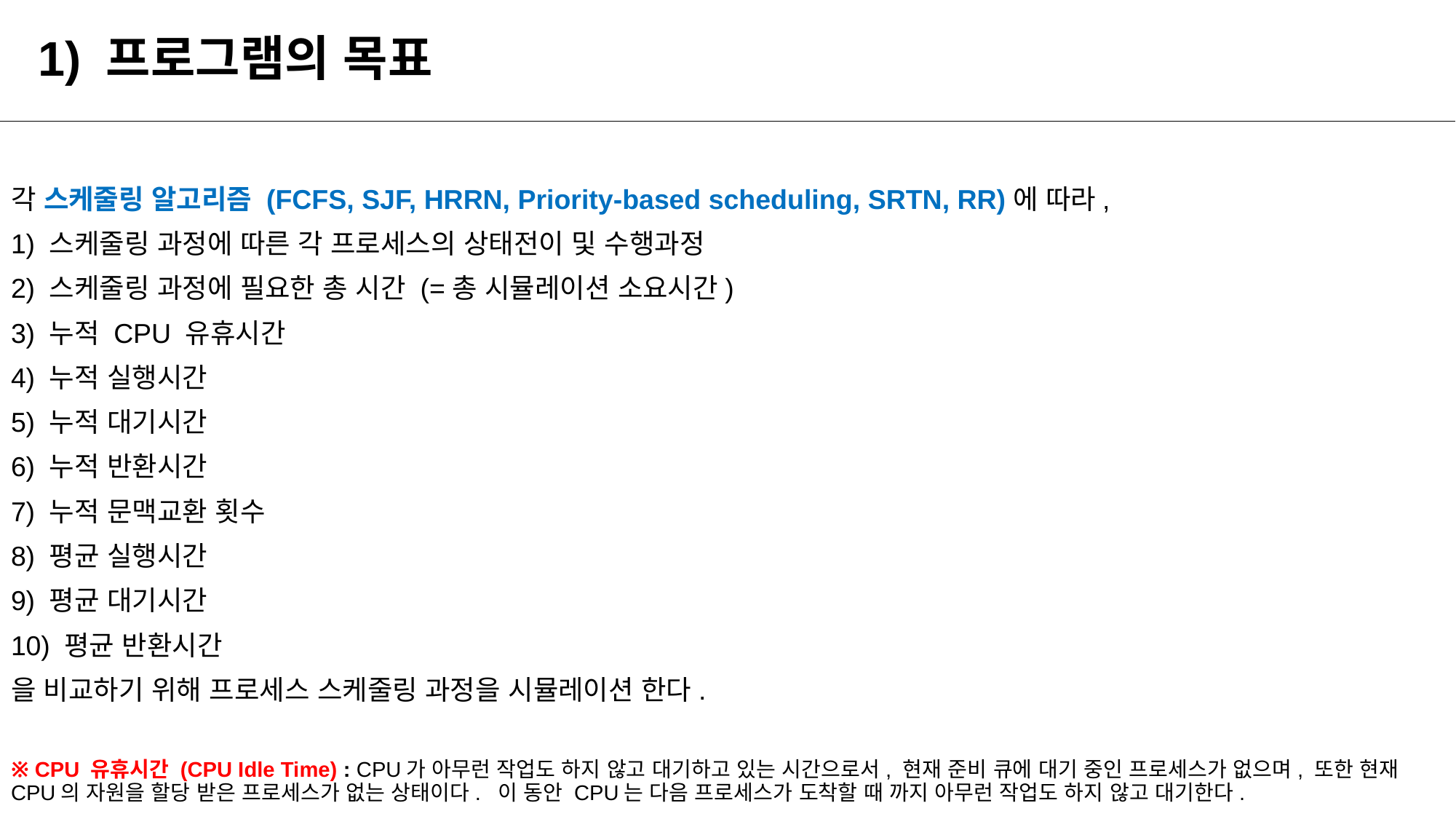

# 1) 프로그램의 목표

각 스케줄링 알고리즘 (FCFS, SJF, HRRN, Priority-based scheduling, SRTN, RR)에 따라,
1) 스케줄링 과정에 따른 각 프로세스의 상태전이 및 수행과정
2) 스케줄링 과정에 필요한 총 시간 (=총 시뮬레이션 소요시간)
3) 누적 CPU 유휴시간
4) 누적 실행시간
5) 누적 대기시간
6) 누적 반환시간
7) 누적 문맥교환 횟수
8) 평균 실행시간
9) 평균 대기시간
10) 평균 반환시간
을 비교하기 위해 프로세스 스케줄링 과정을 시뮬레이션 한다.

※ CPU 유휴시간 (CPU Idle Time) : CPU가 아무런 작업도 하지 않고 대기하고 있는 시간으로서, 현재 준비 큐에 대기 중인 프로세스가 없으며, 또한 현재 CPU의 자원을 할당 받은 프로세스가 없는 상태이다.  이 동안 CPU는 다음 프로세스가 도착할 때 까지 아무런 작업도 하지 않고 대기한다.